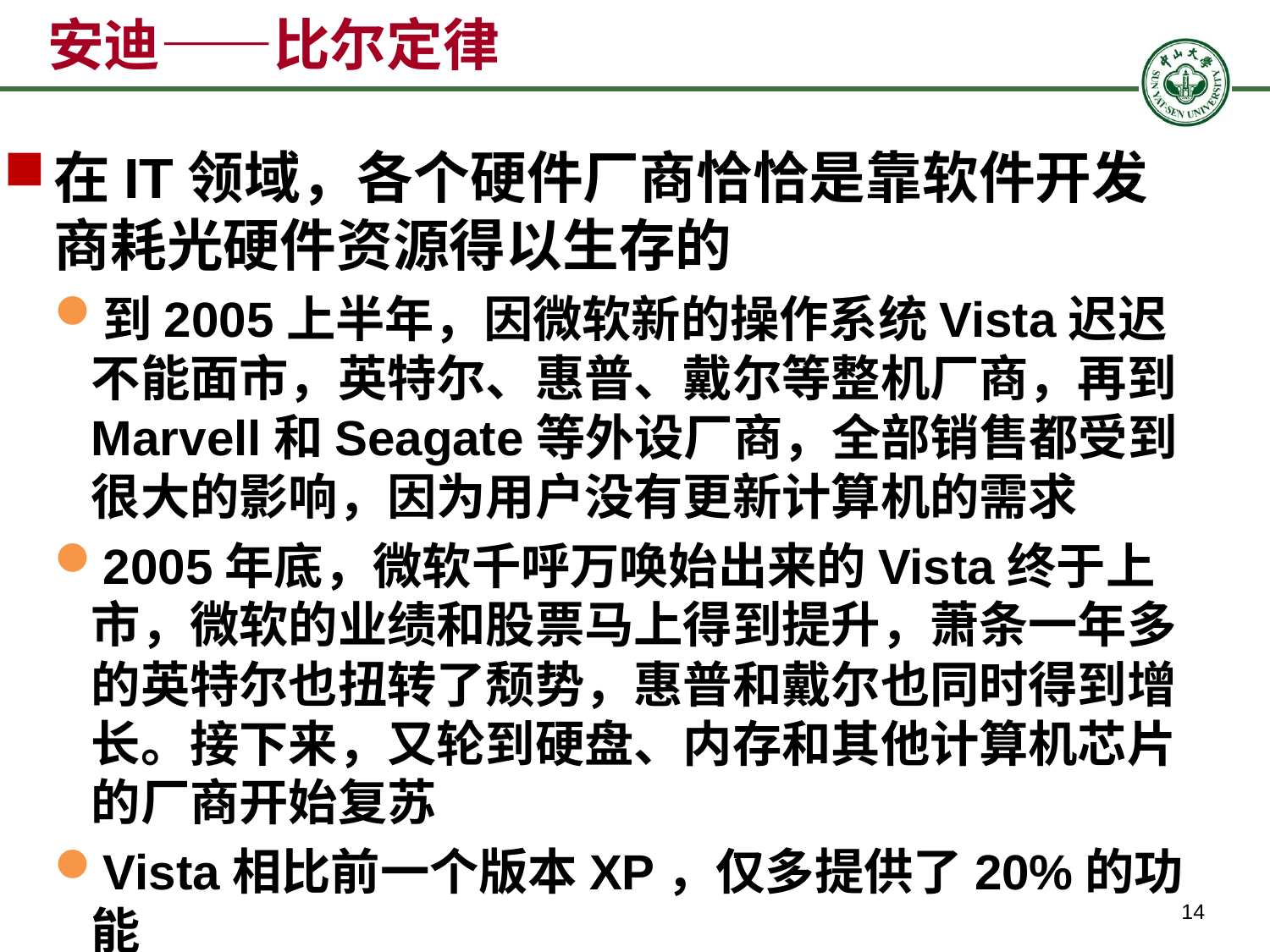

# 安迪——比尔定律
在IT领域，各个硬件厂商恰恰是靠软件开发商耗光硬件资源得以生存的
到2005上半年，因微软新的操作系统Vista迟迟不能面市，英特尔、惠普、戴尔等整机厂商，再到Marvell和Seagate等外设厂商，全部销售都受到很大的影响，因为用户没有更新计算机的需求
2005年底，微软千呼万唤始出来的Vista终于上市，微软的业绩和股票马上得到提升，萧条一年多的英特尔也扭转了颓势，惠普和戴尔也同时得到增长。接下来，又轮到硬盘、内存和其他计算机芯片的厂商开始复苏
Vista相比前一个版本XP，仅多提供了20%的功能